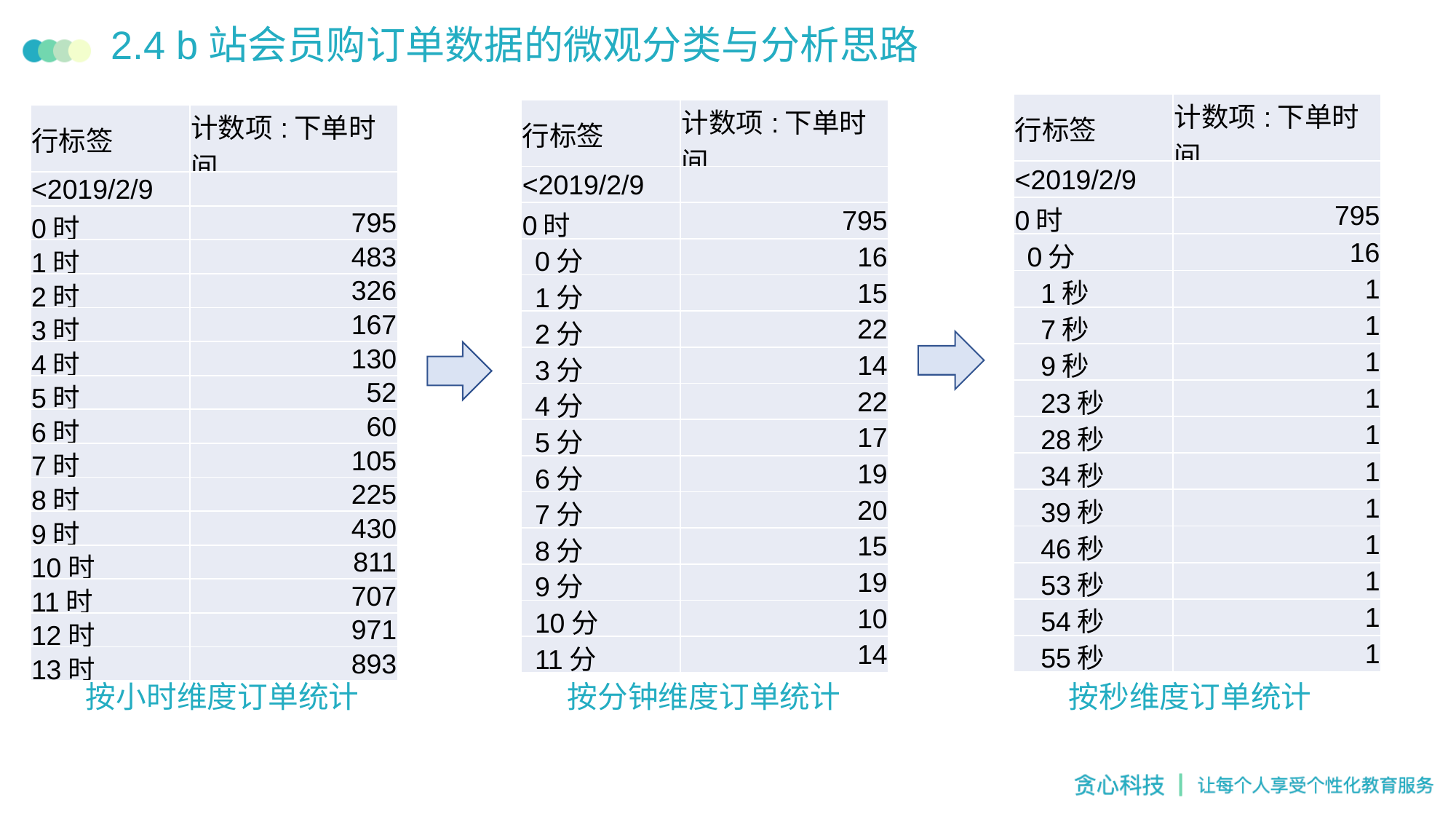

# 2.4 b站会员购订单数据的微观分类与分析思路
| 行标签 | 计数项:下单时间 |
| --- | --- |
| <2019/2/9 |  |
| 0时 | 795 |
| 0分 | 16 |
| 1秒 | 1 |
| 7秒 | 1 |
| 9秒 | 1 |
| 23秒 | 1 |
| 28秒 | 1 |
| 34秒 | 1 |
| 39秒 | 1 |
| 46秒 | 1 |
| 53秒 | 1 |
| 54秒 | 1 |
| 55秒 | 1 |
| 行标签 | 计数项:下单时间 |
| --- | --- |
| <2019/2/9 |  |
| 0时 | 795 |
| 0分 | 16 |
| 1分 | 15 |
| 2分 | 22 |
| 3分 | 14 |
| 4分 | 22 |
| 5分 | 17 |
| 6分 | 19 |
| 7分 | 20 |
| 8分 | 15 |
| 9分 | 19 |
| 10分 | 10 |
| 11分 | 14 |
| 行标签 | 计数项:下单时间 |
| --- | --- |
| <2019/2/9 |  |
| 0时 | 795 |
| 1时 | 483 |
| 2时 | 326 |
| 3时 | 167 |
| 4时 | 130 |
| 5时 | 52 |
| 6时 | 60 |
| 7时 | 105 |
| 8时 | 225 |
| 9时 | 430 |
| 10时 | 811 |
| 11时 | 707 |
| 12时 | 971 |
| 13时 | 893 |

按小时维度订单统计
按分钟维度订单统计
按秒维度订单统计